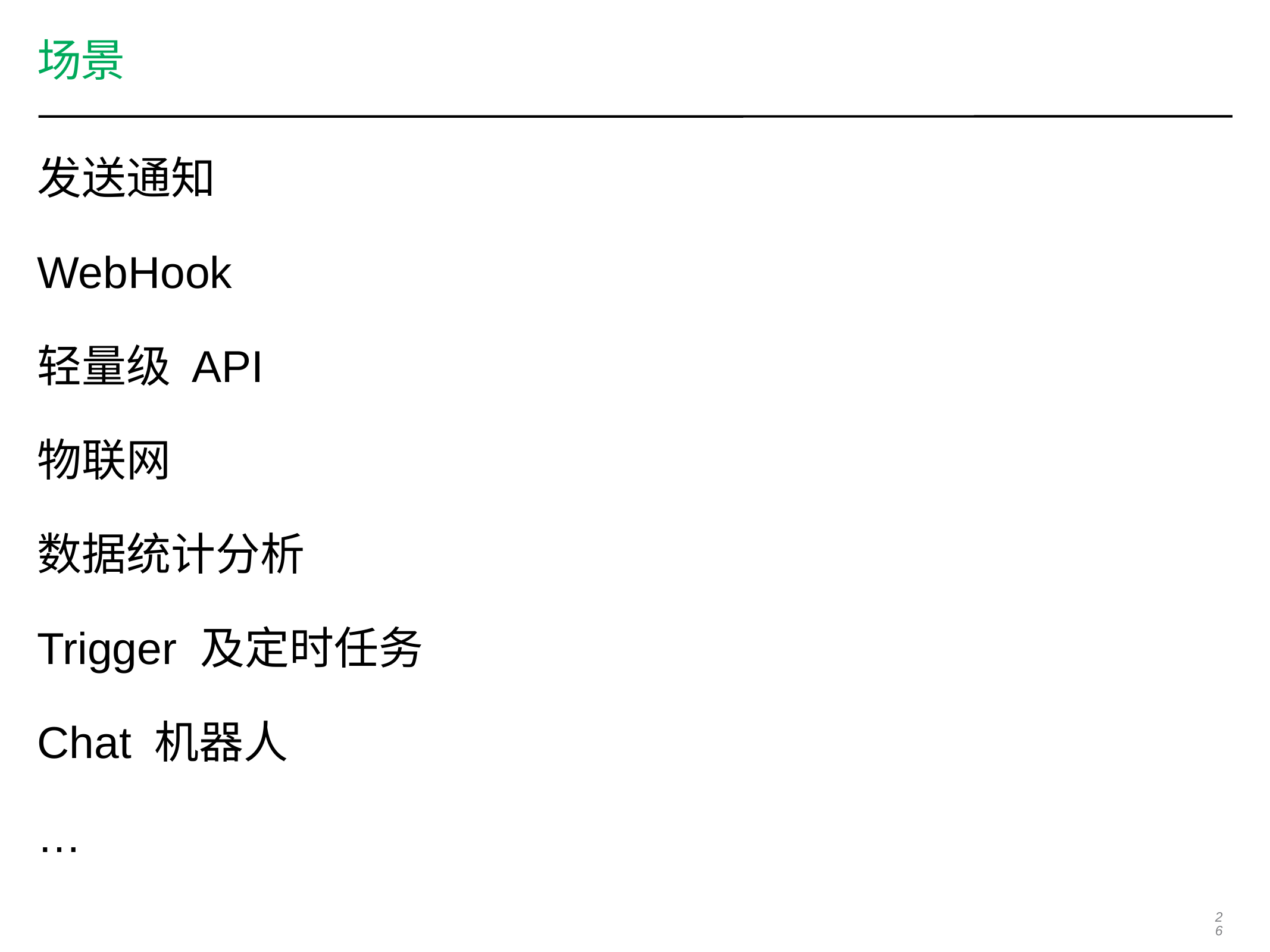

# 场景
发送通知
WebHook
轻量级 API
物联网
数据统计分析
Trigger 及定时任务
Chat 机器人
…
26